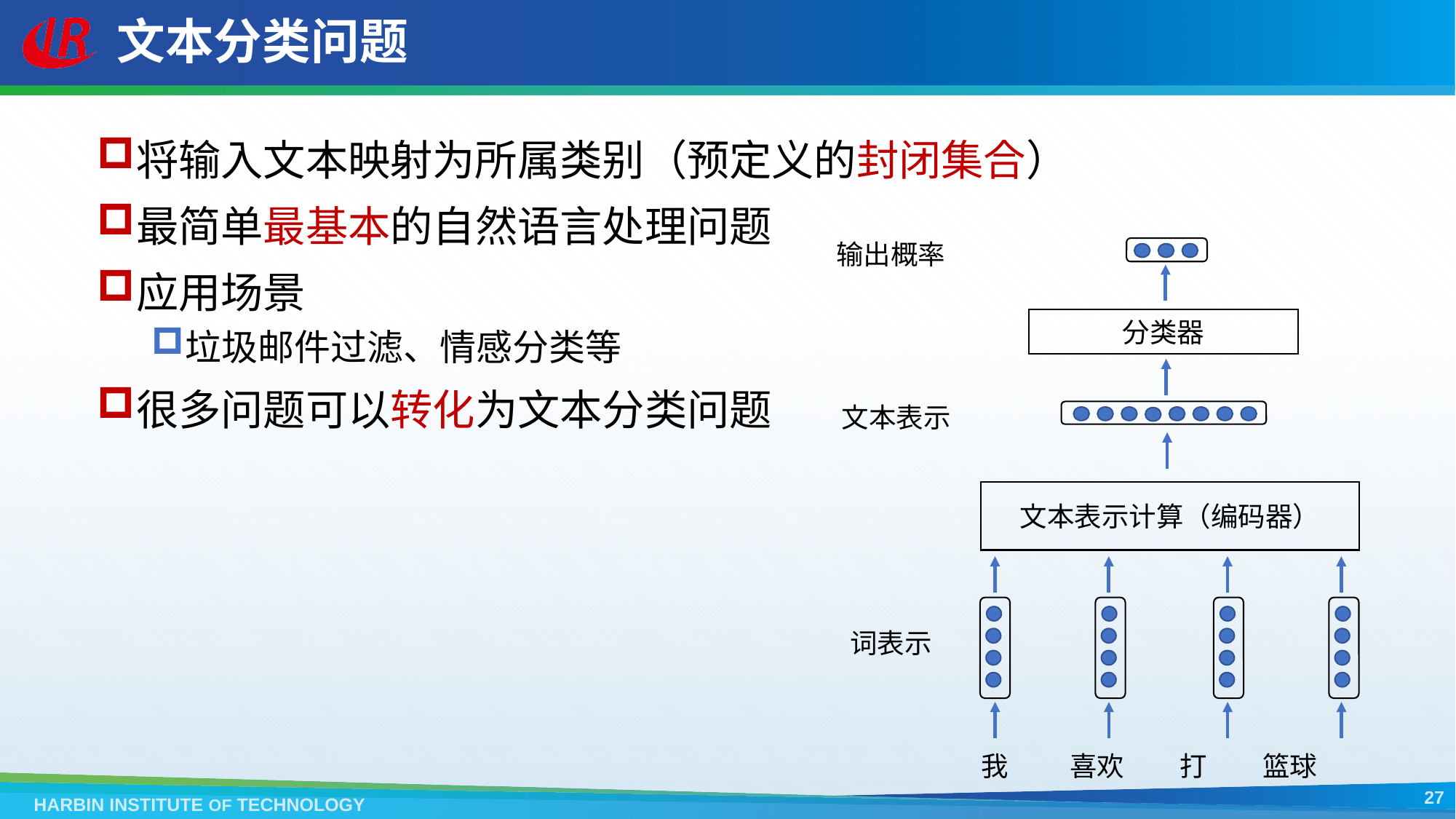

# 文本分类问题
将输入文本映射为所属类别（预定义的封闭集合）
最简单最基本的自然语言处理问题
应用场景
垃圾邮件过滤、情感分类等
很多问题可以转化为文本分类问题
输出概率

分类器
文本表示

文本表示计算（编码器）

词表示
    我          喜欢         打         篮球
27
HARBIN INSTITUTE OF TECHNOLOGY